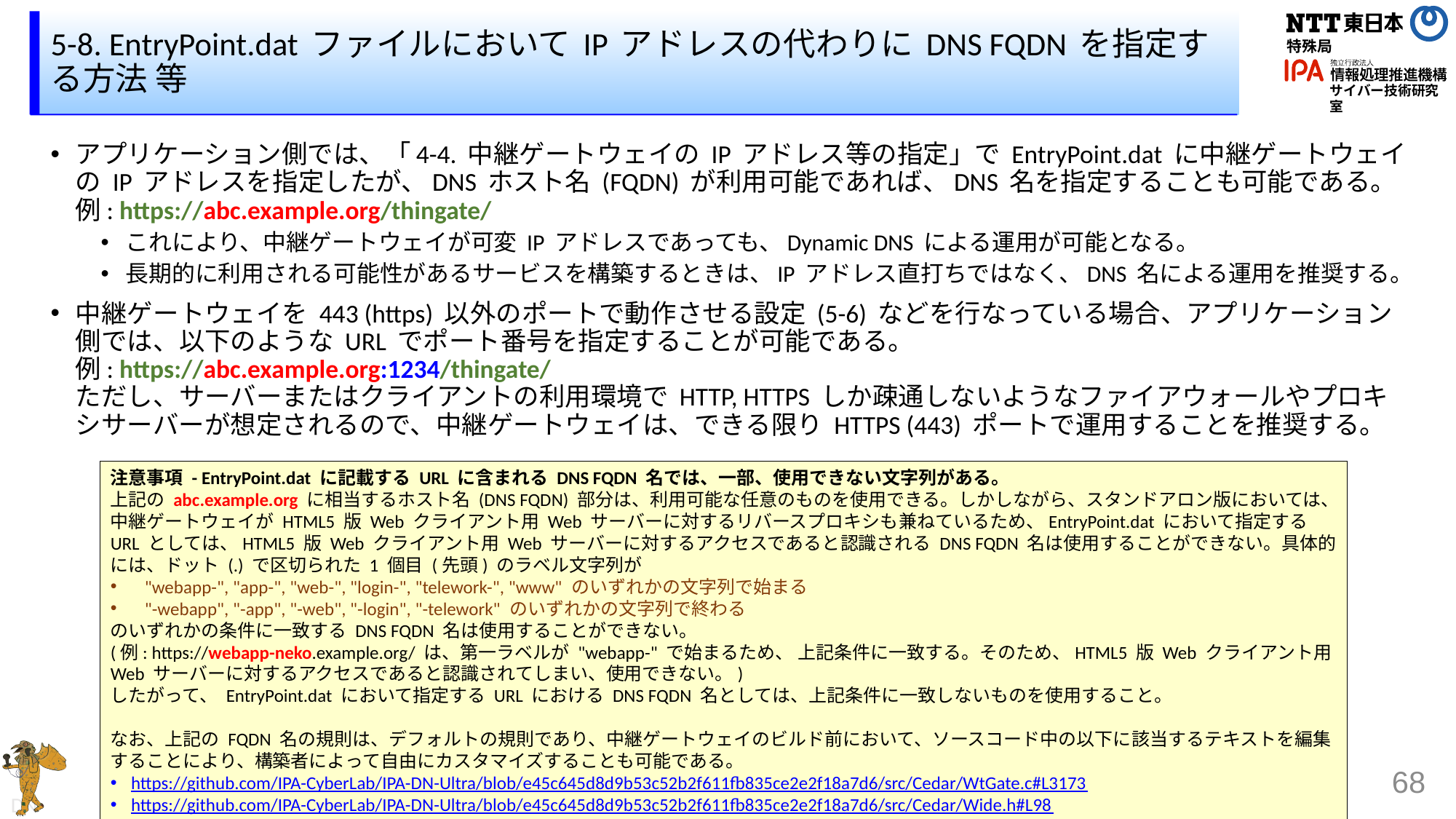

# 5-8. EntryPoint.dat ファイルにおいて IP アドレスの代わりに DNS FQDN を指定する方法 等
アプリケーション側では、「4-4. 中継ゲートウェイの IP アドレス等の指定」で EntryPoint.dat に中継ゲートウェイの IP アドレスを指定したが、DNS ホスト名 (FQDN) が利用可能であれば、DNS 名を指定することも可能である。
例: https://abc.example.org/thingate/
これにより、中継ゲートウェイが可変 IP アドレスであっても、Dynamic DNS による運用が可能となる。
長期的に利用される可能性があるサービスを構築するときは、IP アドレス直打ちではなく、DNS 名による運用を推奨する。
中継ゲートウェイを 443 (https) 以外のポートで動作させる設定 (5-6) などを行なっている場合、アプリケーション側では、以下のような URL でポート番号を指定することが可能である。
例: https://abc.example.org:1234/thingate/
ただし、サーバーまたはクライアントの利用環境で HTTP, HTTPS しか疎通しないようなファイアウォールやプロキシサーバーが想定されるので、中継ゲートウェイは、できる限り HTTPS (443) ポートで運用することを推奨する。
注意事項 - EntryPoint.dat に記載する URL に含まれる DNS FQDN 名では、一部、使用できない文字列がある。
上記の abc.example.org に相当するホスト名 (DNS FQDN) 部分は、利用可能な任意のものを使用できる。しかしながら、スタンドアロン版においては、中継ゲートウェイが HTML5 版 Web クライアント用 Web サーバーに対するリバースプロキシも兼ねているため、EntryPoint.dat において指定する URL としては、HTML5 版 Web クライアント用 Web サーバーに対するアクセスであると認識される DNS FQDN 名は使用することができない。具体的には、ドット (.) で区切られた 1 個目 (先頭) のラベル文字列が
"webapp-", "app-", "web-", "login-", "telework-", "www" のいずれかの文字列で始まる
"-webapp", "-app", "-web", "-login", "-telework" のいずれかの文字列で終わる
のいずれかの条件に一致する DNS FQDN 名は使用することができない。
(例: https://webapp-neko.example.org/ は、第一ラベルが "webapp-" で始まるため、 上記条件に一致する。そのため、HTML5 版 Web クライアント用 Web サーバーに対するアクセスであると認識されてしまい、使用できない。)
したがって、 EntryPoint.dat において指定する URL における DNS FQDN 名としては、上記条件に一致しないものを使用すること。
なお、上記の FQDN 名の規則は、デフォルトの規則であり、中継ゲートウェイのビルド前において、ソースコード中の以下に該当するテキストを編集することにより、構築者によって自由にカスタマイズすることも可能である。
https://github.com/IPA-CyberLab/IPA-DN-Ultra/blob/e45c645d8d9b53c52b2f611fb835ce2e2f18a7d6/src/Cedar/WtGate.c#L3173
https://github.com/IPA-CyberLab/IPA-DN-Ultra/blob/e45c645d8d9b53c52b2f611fb835ce2e2f18a7d6/src/Cedar/Wide.h#L98
68